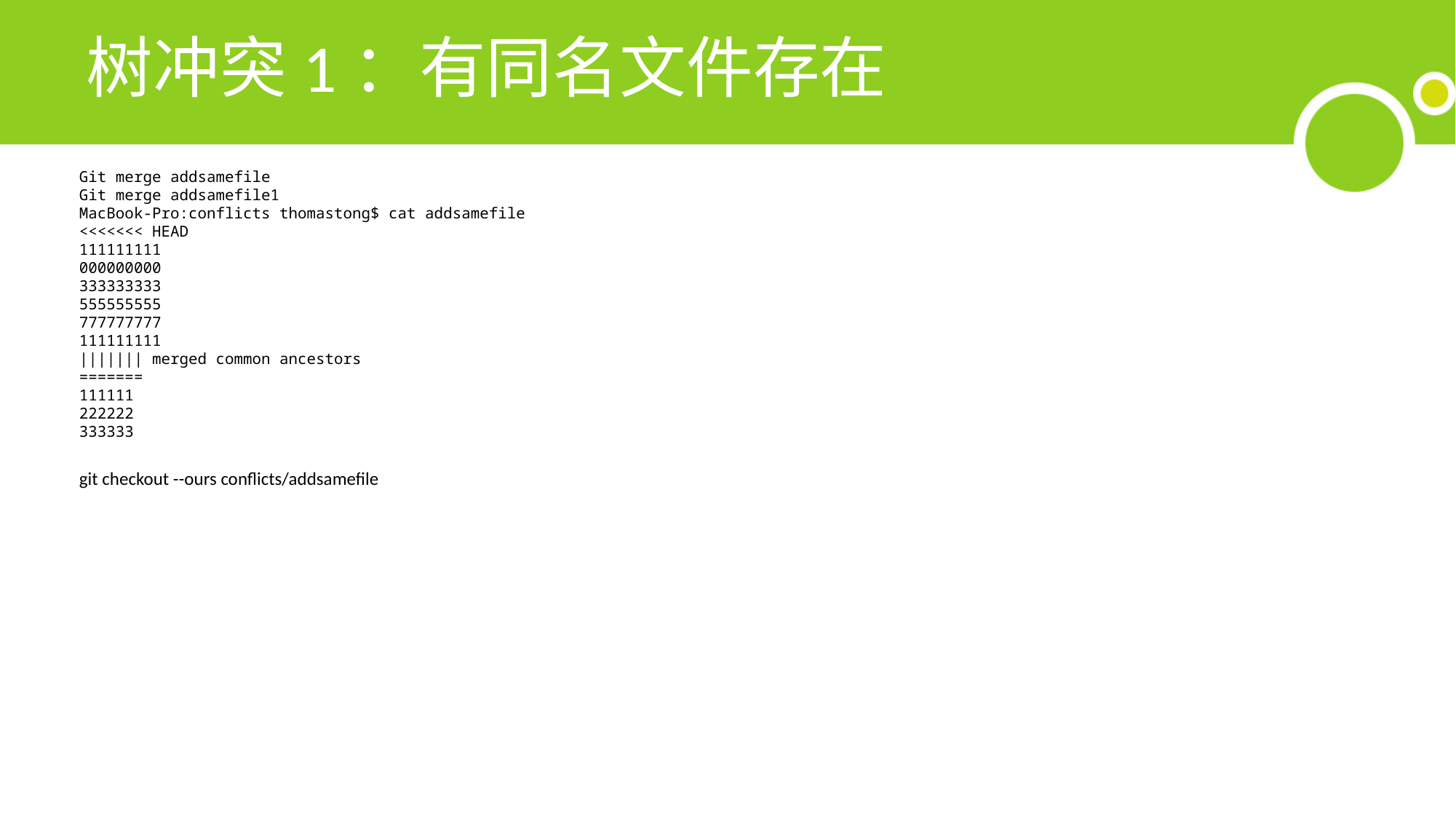

# 树冲突1：有同名文件存在
Git merge addsamefile
Git merge addsamefile1
MacBook-Pro:conflicts thomastong$ cat addsamefile
<<<<<<< HEAD
111111111
000000000
333333333
555555555
777777777
111111111
||||||| merged common ancestors
=======
111111
222222
333333
git checkout --ours conflicts/addsamefile